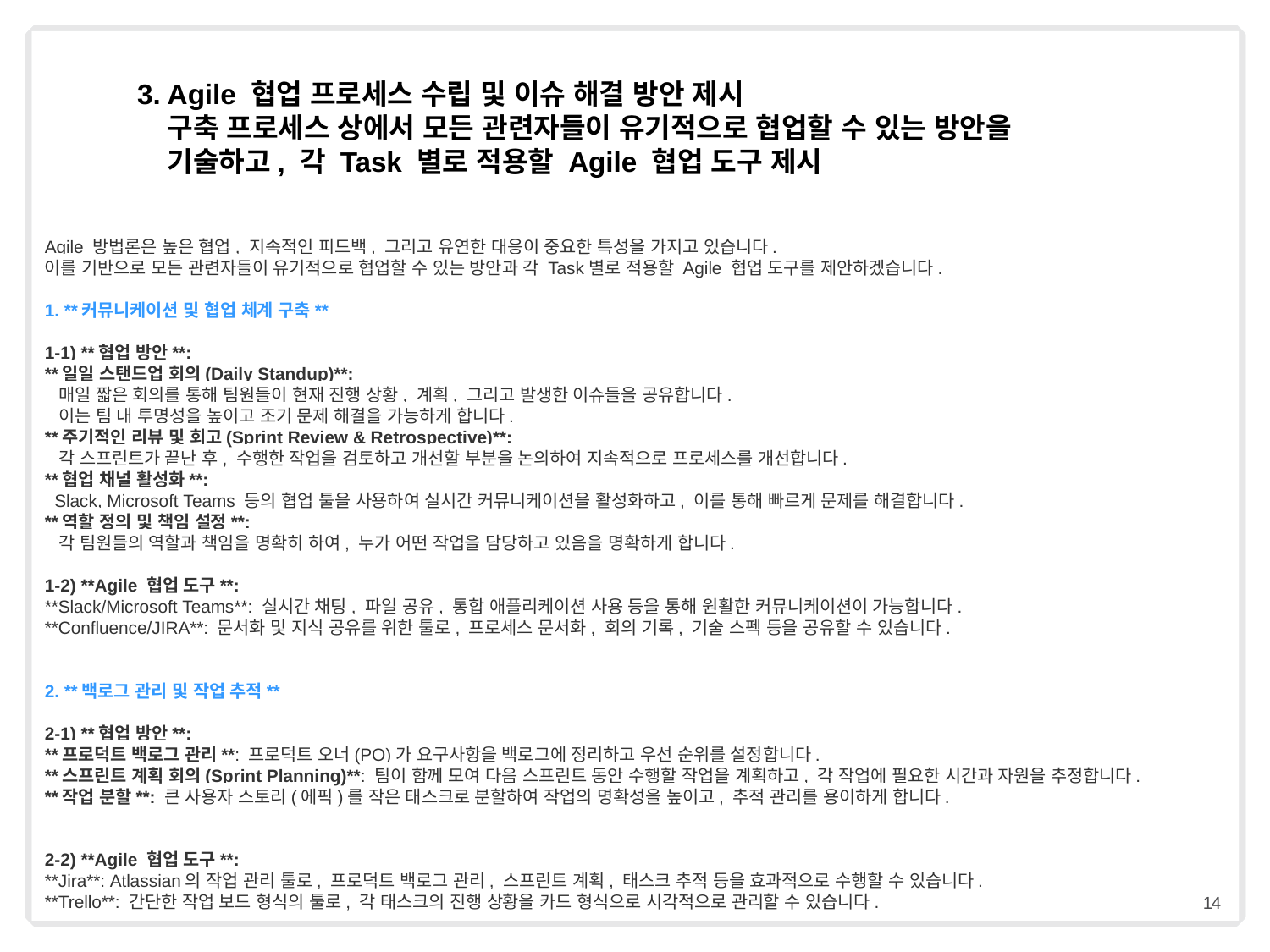

3. Agile 협업 프로세스 수립 및 이슈 해결 방안 제시
   구축 프로세스 상에서 모든 관련자들이 유기적으로 협업할 수 있는 방안을
   기술하고, 각 Task 별로 적용할 Agile 협업 도구 제시
Agile 방법론은 높은 협업, 지속적인 피드백, 그리고 유연한 대응이 중요한 특성을 가지고 있습니다.
이를 기반으로 모든 관련자들이 유기적으로 협업할 수 있는 방안과 각 Task별로 적용할 Agile 협업 도구를 제안하겠습니다.
1. **커뮤니케이션 및 협업 체계 구축**

1-1) **협업 방안**:
**일일 스탠드업 회의(Daily Standup)**: 
  매일 짧은 회의를 통해 팀원들이 현재 진행 상황, 계획, 그리고 발생한 이슈들을 공유합니다.
  이는 팀 내 투명성을 높이고 조기 문제 해결을 가능하게 합니다.
**주기적인 리뷰 및 회고(Sprint Review & Retrospective)**:
  각 스프린트가 끝난 후, 수행한 작업을 검토하고 개선할 부분을 논의하여 지속적으로 프로세스를 개선합니다.
**협업 채널 활성화**:
  Slack, Microsoft Teams 등의 협업 툴을 사용하여 실시간 커뮤니케이션을 활성화하고, 이를 통해 빠르게 문제를 해결합니다.
**역할 정의 및 책임 설정**:
  각 팀원들의 역할과 책임을 명확히 하여, 누가 어떤 작업을 담당하고 있음을 명확하게 합니다.

1-2) **Agile 협업 도구**:
**Slack/Microsoft Teams**: 실시간 채팅, 파일 공유, 통합 애플리케이션 사용 등을 통해 원활한 커뮤니케이션이 가능합니다.
**Confluence/JIRA**: 문서화 및 지식 공유를 위한 툴로, 프로세스 문서화, 회의 기록, 기술 스펙 등을 공유할 수 있습니다.

2. **백로그 관리 및 작업 추적**

2-1) **협업 방안**:
**프로덕트 백로그 관리**: 프로덕트 오너(PO)가 요구사항을 백로그에 정리하고 우선 순위를 설정합니다.
**스프린트 계획 회의(Sprint Planning)**: 팀이 함께 모여 다음 스프린트 동안 수행할 작업을 계획하고, 각 작업에 필요한 시간과 자원을 추정합니다.
**작업 분할**: 큰 사용자 스토리(에픽)를 작은 태스크로 분할하여 작업의 명확성을 높이고, 추적 관리를 용이하게 합니다.

2-2) **Agile 협업 도구**:
**Jira**: Atlassian의 작업 관리 툴로, 프로덕트 백로그 관리, 스프린트 계획, 태스크 추적 등을 효과적으로 수행할 수 있습니다.
**Trello**: 간단한 작업 보드 형식의 툴로, 각 태스크의 진행 상황을 카드 형식으로 시각적으로 관리할 수 있습니다.